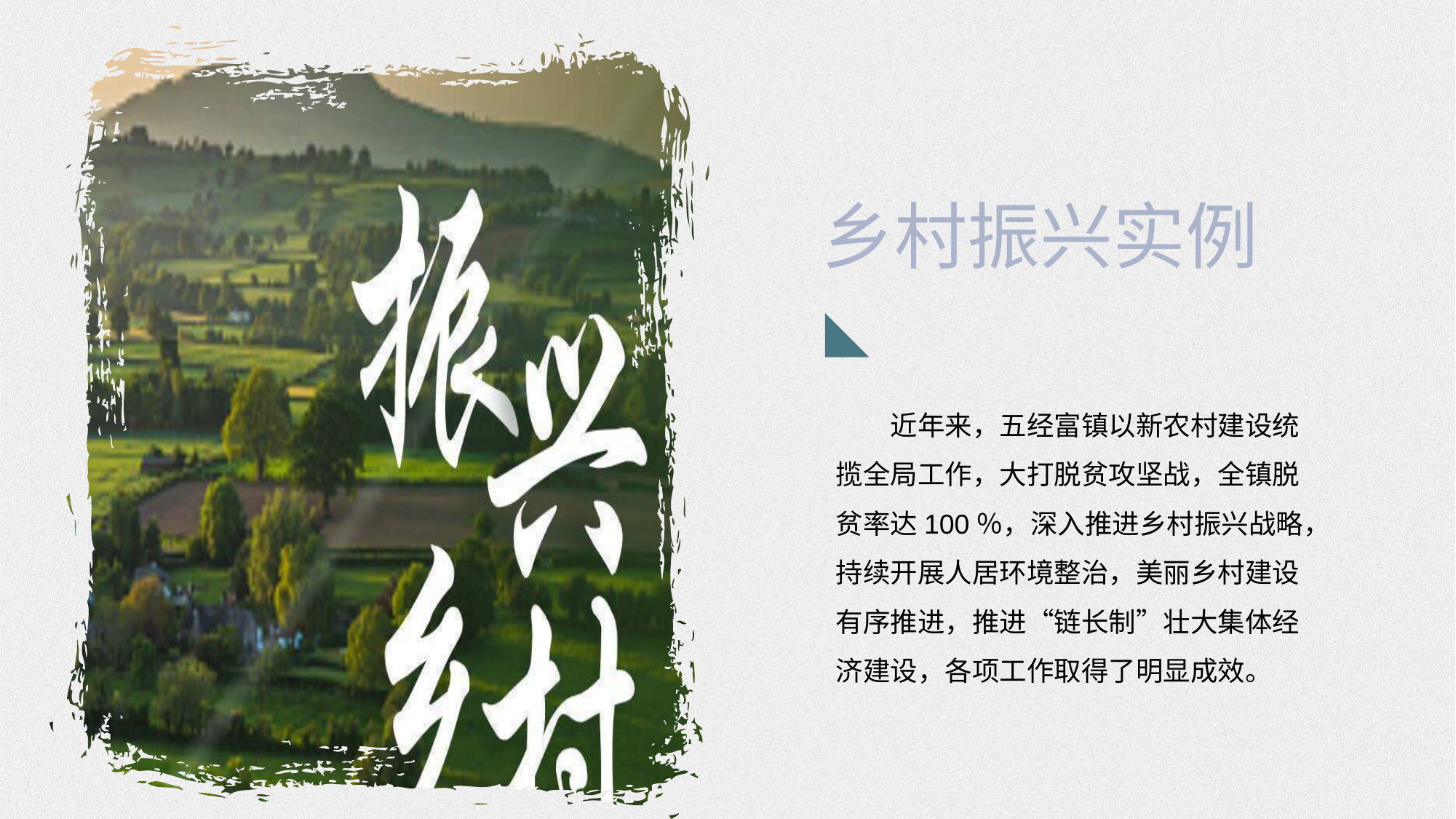

乡村振兴实例

近年来，五经富镇以新农村建设统揽全局工作，大打脱贫攻坚战，全镇脱贫率达100％，深入推进乡村振兴战略，持续开展人居环境整治，美丽乡村建设有序推进，推进“链长制”壮大集体经济建设，各项工作取得了明显成效。